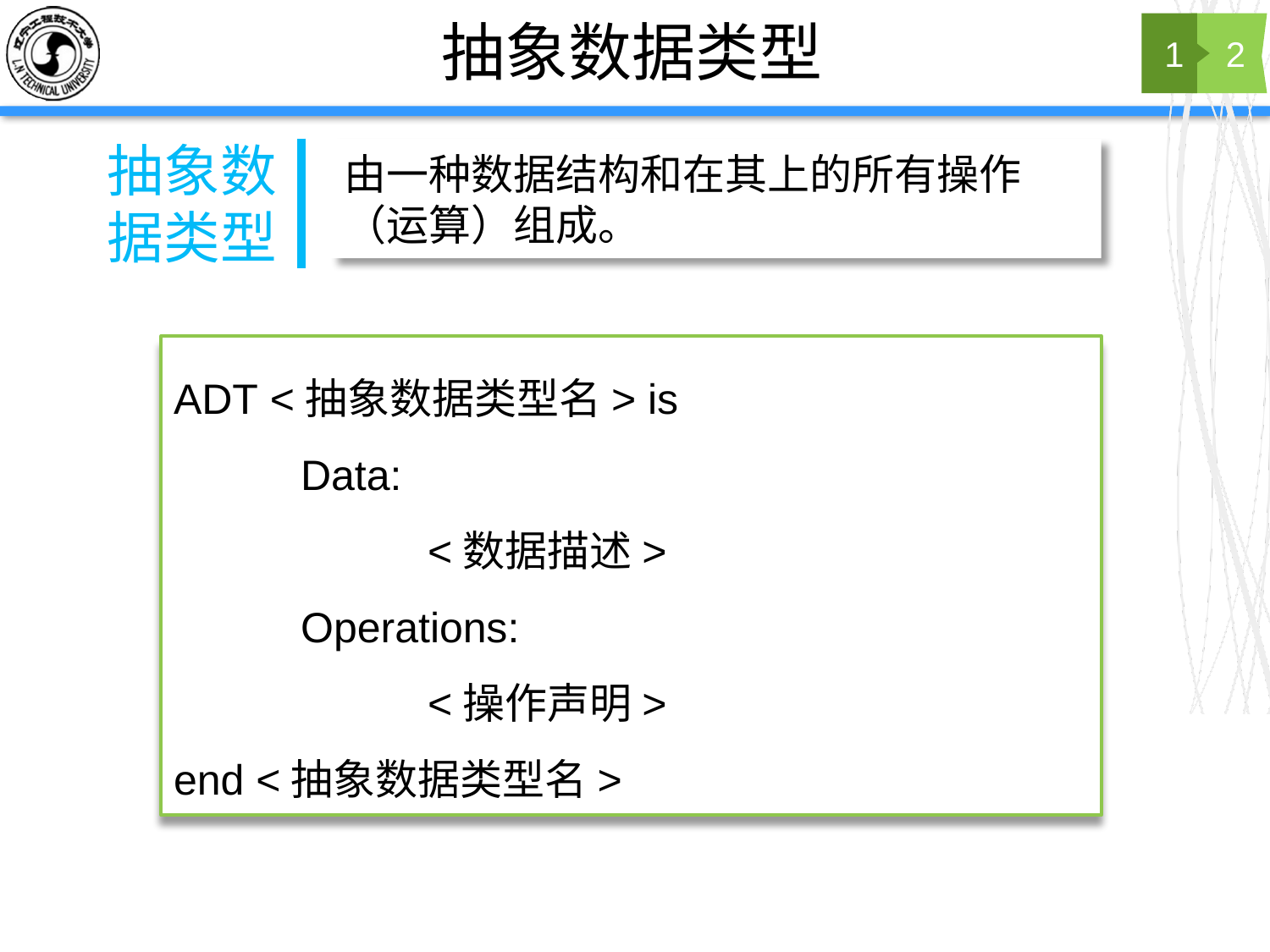

# 抽象数据类型
1
2
抽象数据类型
由一种数据结构和在其上的所有操作（运算）组成。
ADT <抽象数据类型名> is
	Data:
		<数据描述>
	Operations:
		<操作声明>
end <抽象数据类型名>